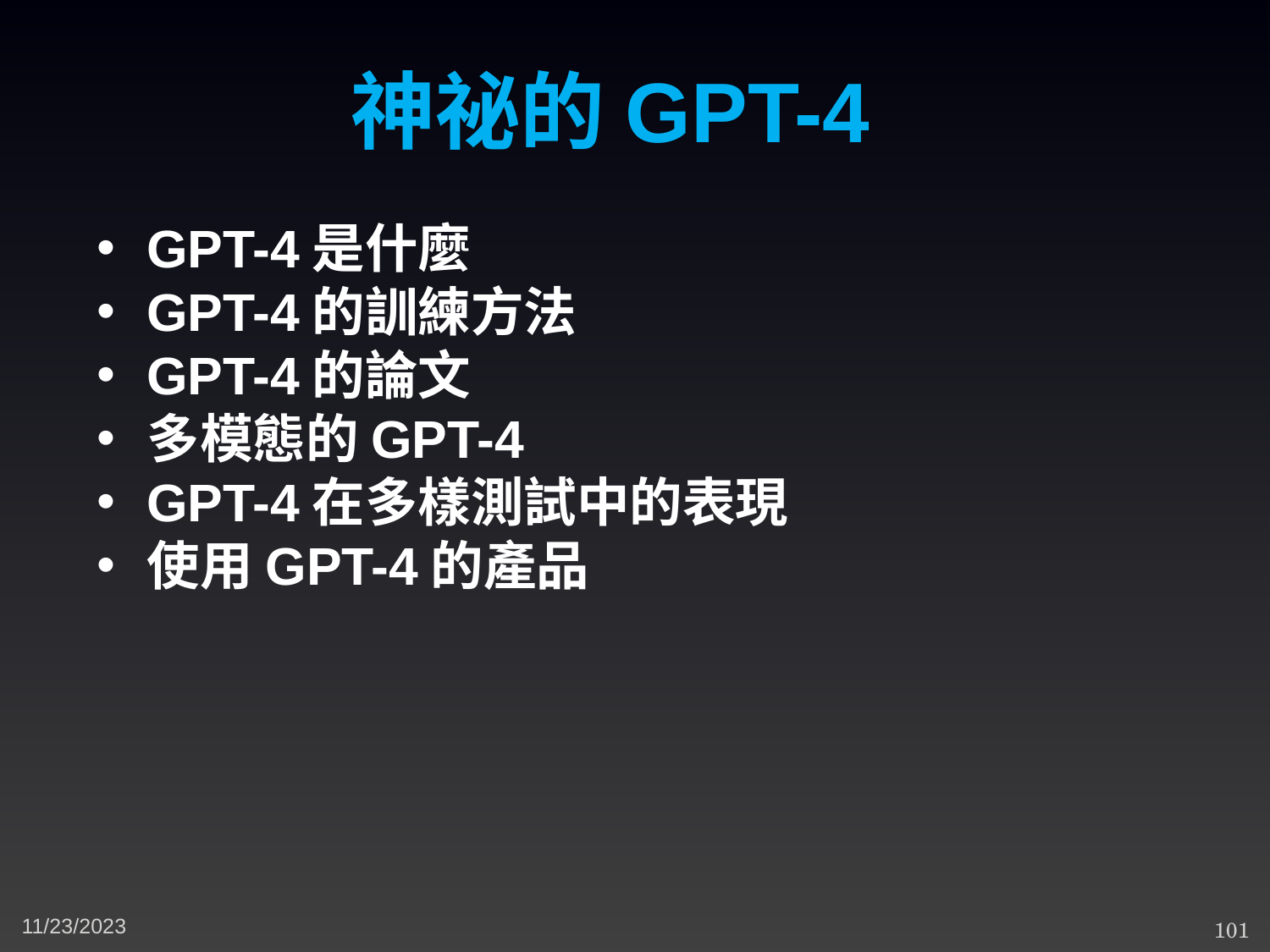

神祕的GPT-4
GPT-4是什麼
GPT-4的訓練方法
GPT-4的論文
多模態的GPT-4
GPT-4在多樣測試中的表現
使用GPT-4的產品
11/23/2023
101